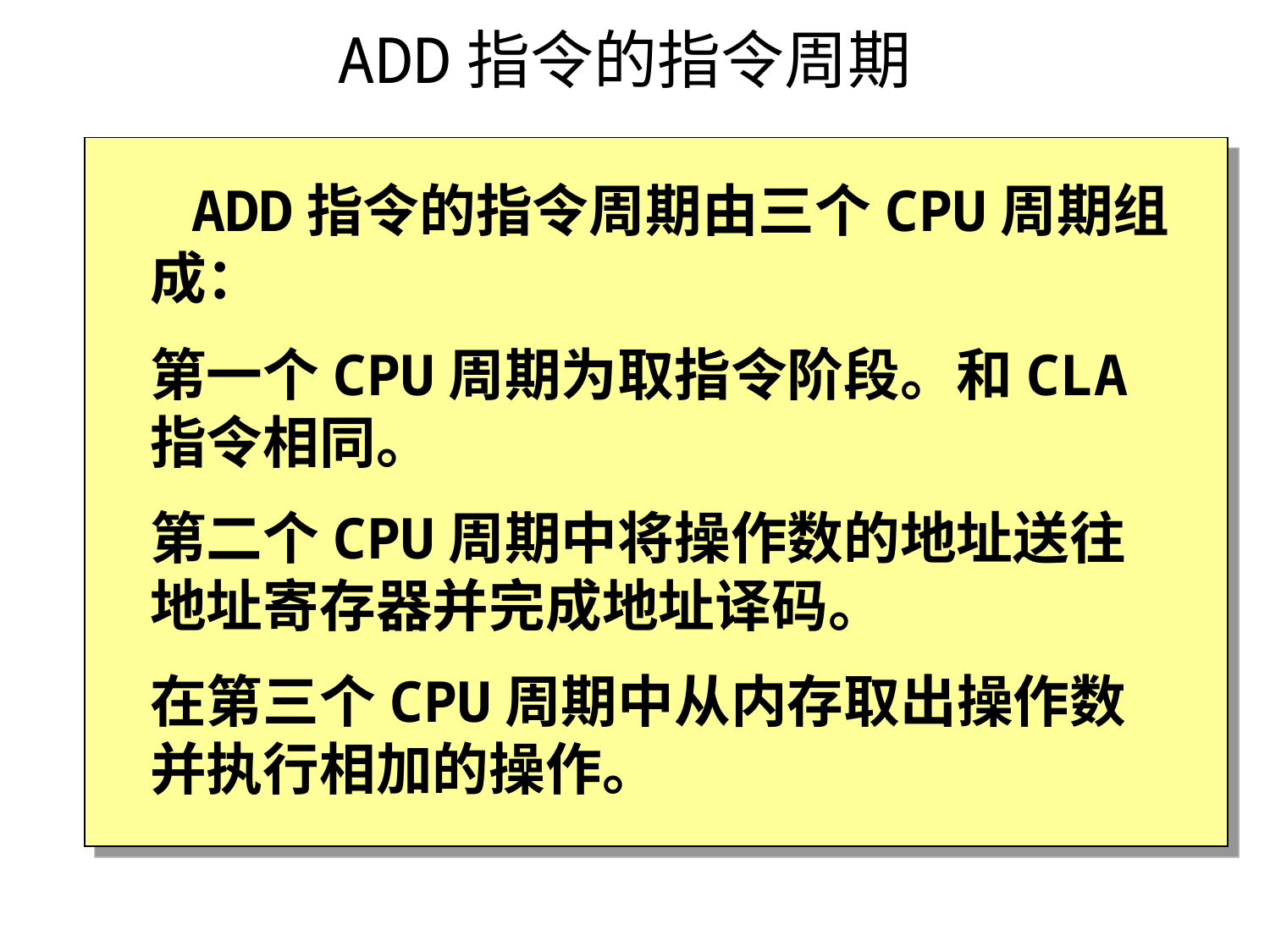

# ADD指令的指令周期

   ADD指令的指令周期由三个CPU周期组成：
第一个CPU周期为取指令阶段。和CLA指令相同。
第二个CPU周期中将操作数的地址送往地址寄存器并完成地址译码。
在第三个CPU周期中从内存取出操作数并执行相加的操作。